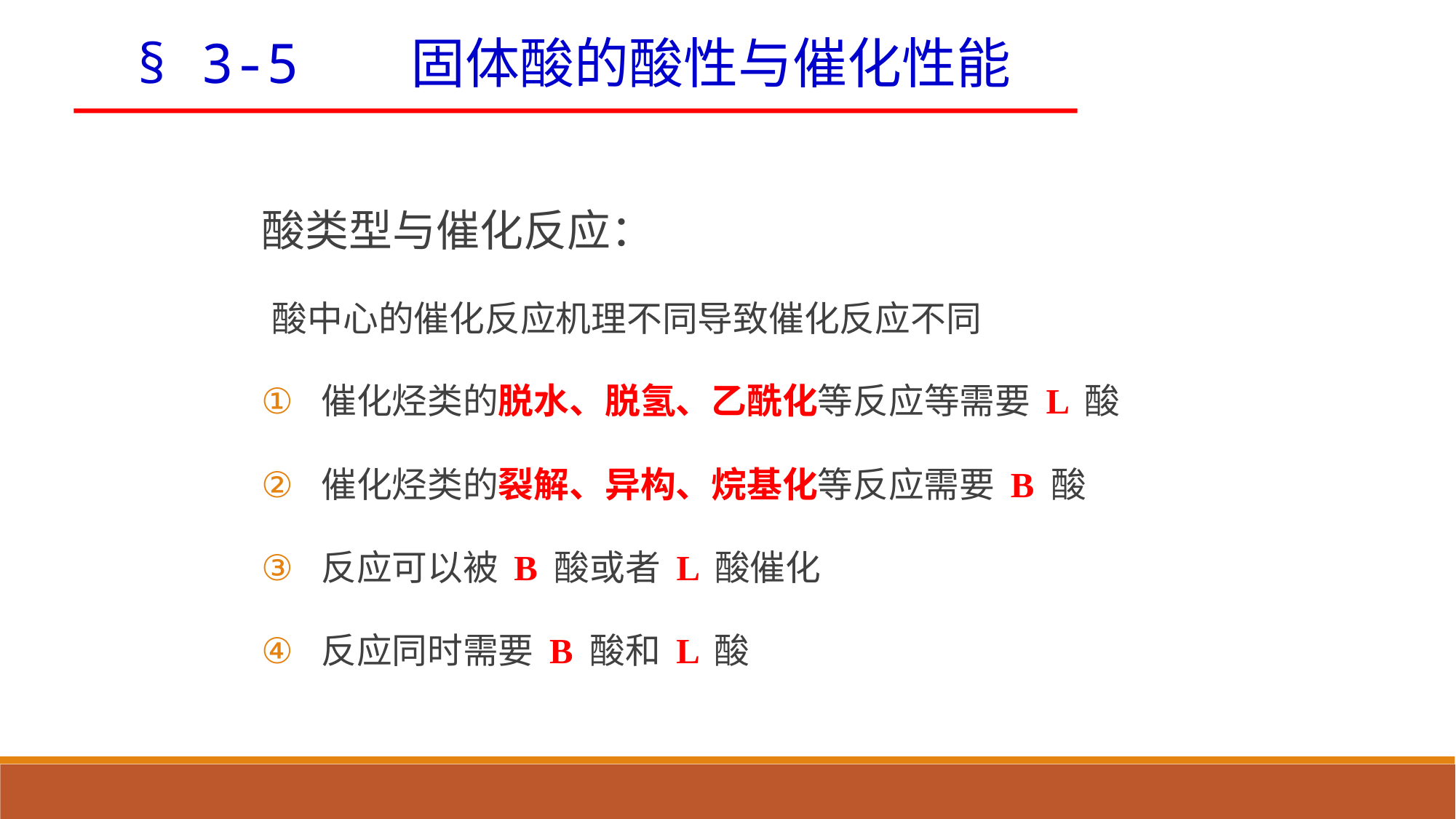

§ 3-5   固体酸的酸性与催化性能

酸类型与催化反应：
酸中心的催化反应机理不同导致催化反应不同
催化烃类的脱水、脱氢、乙酰化等反应等需要 L 酸
催化烃类的裂解、异构、烷基化等反应需要 B 酸
反应可以被 B 酸或者 L 酸催化
反应同时需要 B 酸和 L 酸